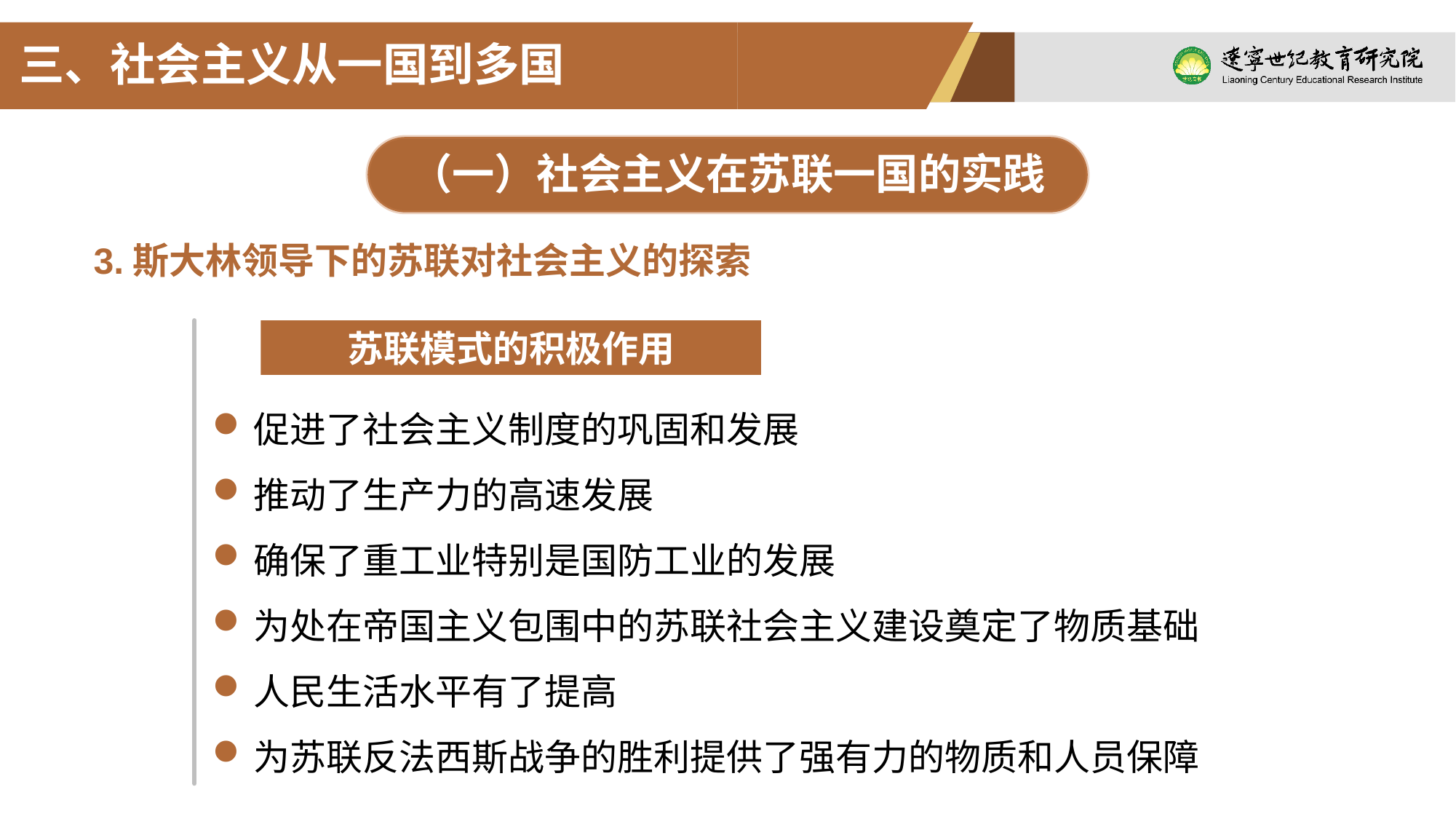

三、社会主义从一国到多国
（一）社会主义在苏联一国的实践
3.斯大林领导下的苏联对社会主义的探索

苏联模式的积极作用
促进了社会主义制度的巩固和发展
推动了生产力的高速发展
确保了重工业特别是国防工业的发展
为处在帝国主义包围中的苏联社会主义建设奠定了物质基础
人民生活水平有了提高
为苏联反法西斯战争的胜利提供了强有力的物质和人员保障